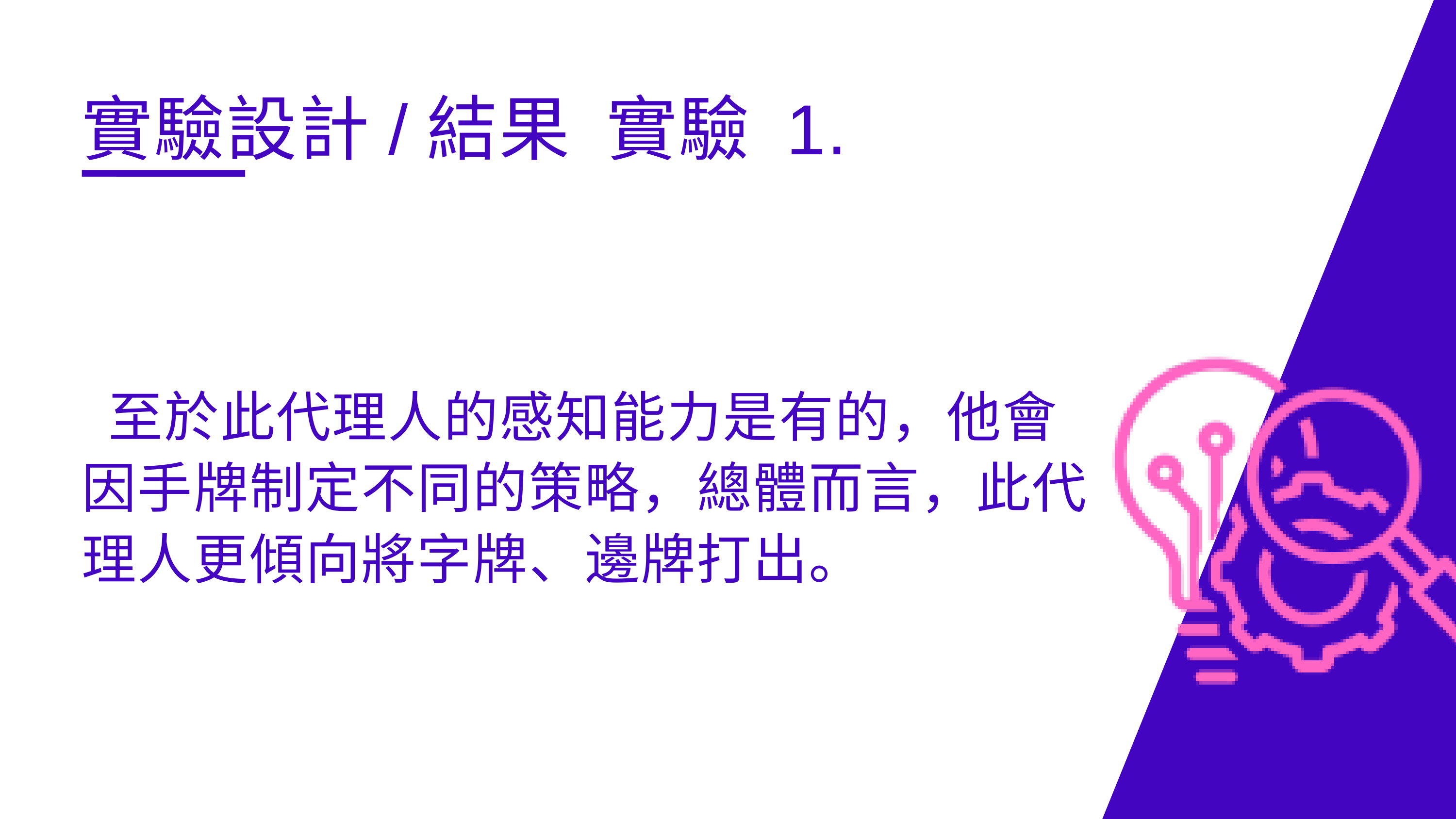

實驗設計/結果  實驗 1.

 至於此代理人的感知能力是有的，他會因手牌制定不同的策略，總體而言，此代理人更傾向將字牌、邊牌打出。